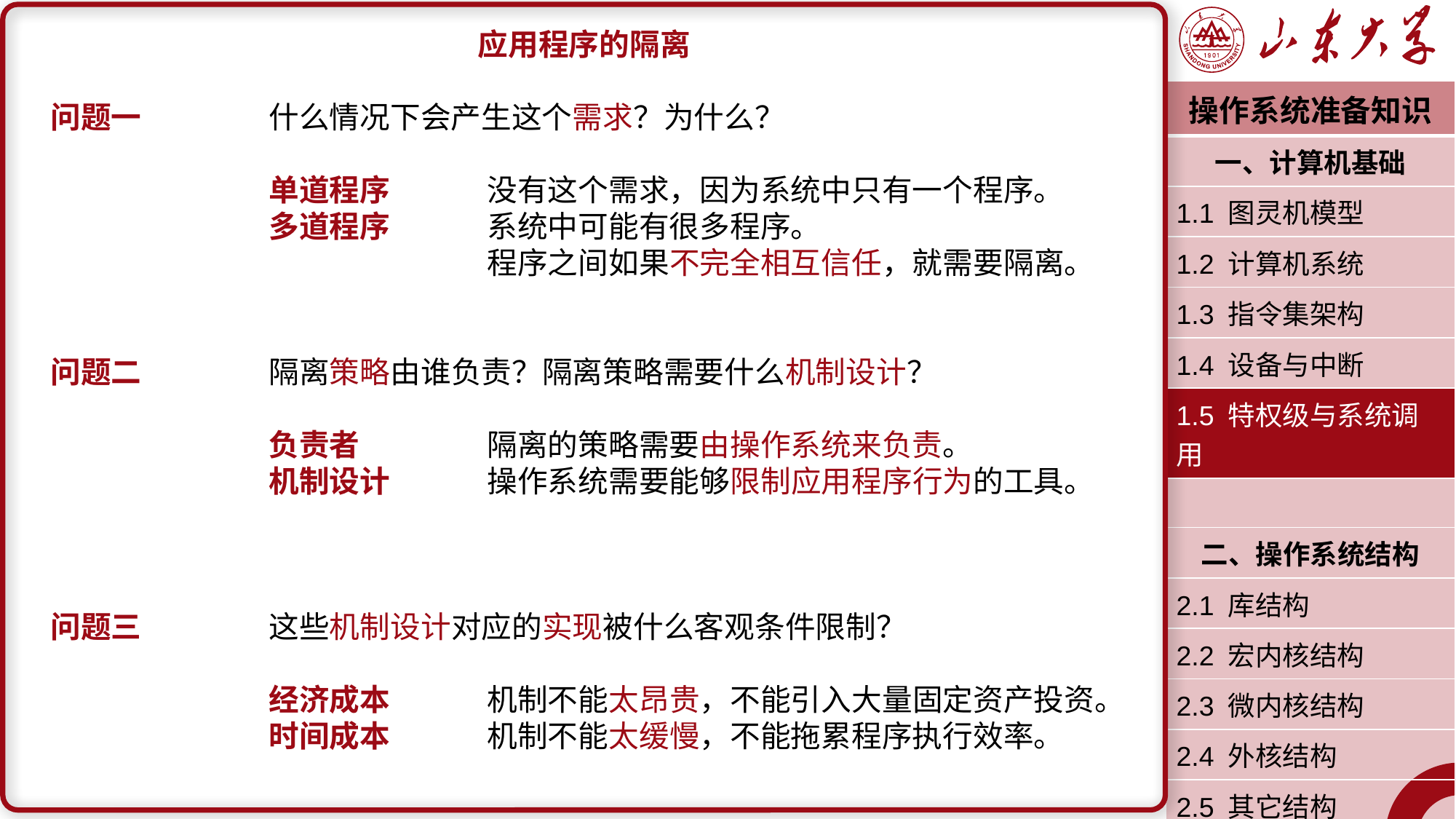

应用程序的隔离

问题一		什么情况下会产生这个需求？为什么？

		单道程序	没有这个需求，因为系统中只有一个程序。
		多道程序	系统中可能有很多程序。
				程序之间如果不完全相互信任，就需要隔离。

问题二		隔离策略由谁负责？隔离策略需要什么机制设计？

		负责者		隔离的策略需要由操作系统来负责。
		机制设计	操作系统需要能够限制应用程序行为的工具。

问题三		这些机制设计对应的实现被什么客观条件限制？

		经济成本	机制不能太昂贵，不能引入大量固定资产投资。
		时间成本	机制不能太缓慢，不能拖累程序执行效率。
| 操作系统准备知识 |
| --- |
| 一、计算机基础 |
| 1.1 图灵机模型 |
| 1.2 计算机系统 |
| 1.3 指令集架构 |
| 1.4 设备与中断 |
| 1.5 特权级与系统调用 |
|  |
| 二、操作系统结构 |
| 2.1 库结构 |
| 2.2 宏内核结构 |
| 2.3 微内核结构 |
| 2.4 外核结构 |
| 2.5 其它结构 |
| 潘润宇 2023.02 |